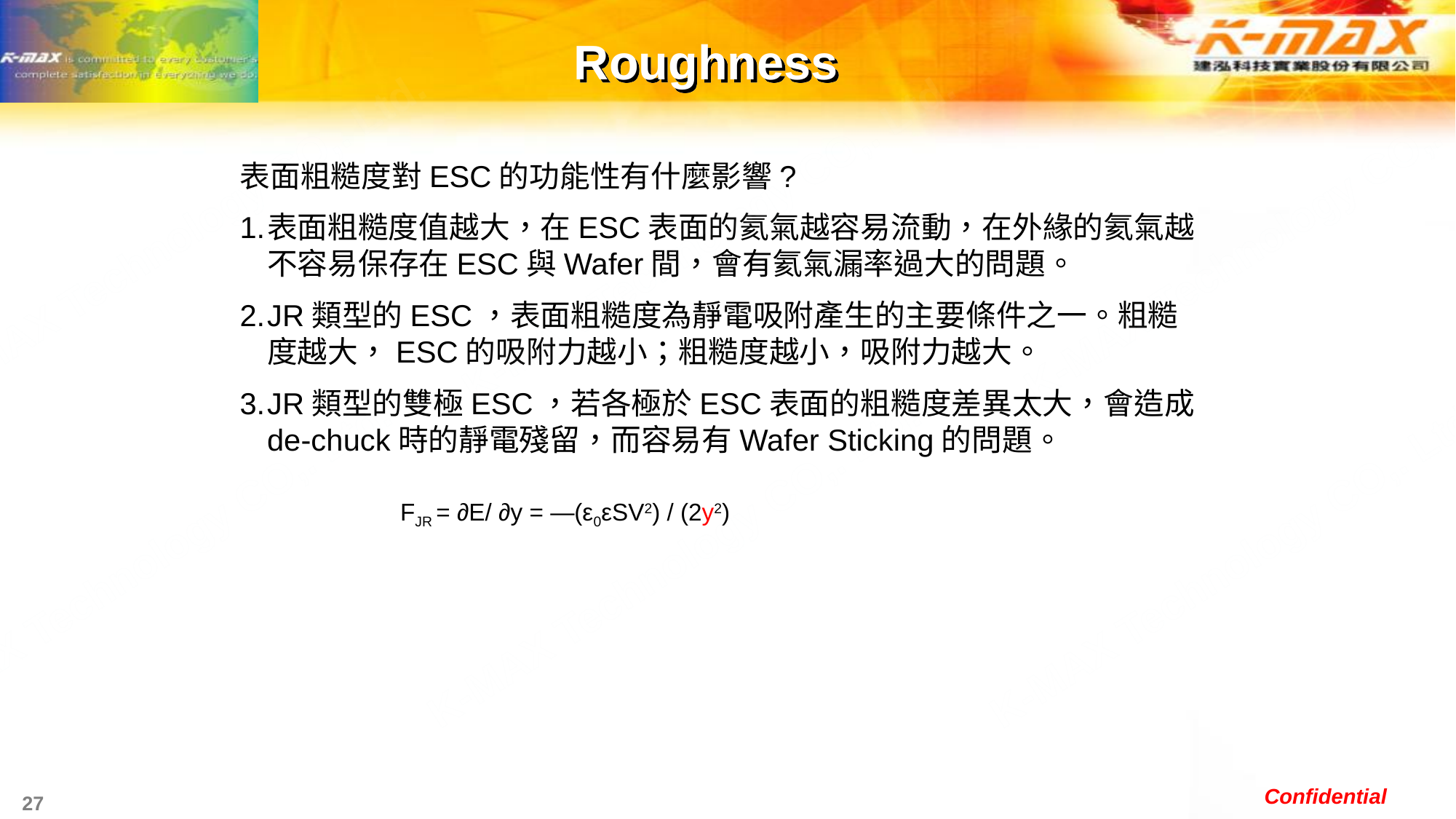

Roughness
表面粗糙度對ESC的功能性有什麼影響?
表面粗糙度值越大，在ESC表面的氦氣越容易流動，在外緣的氦氣越不容易保存在ESC與Wafer間，會有氦氣漏率過大的問題。
JR類型的ESC，表面粗糙度為靜電吸附產生的主要條件之一。粗糙度越大，ESC的吸附力越小；粗糙度越小，吸附力越大。
JR類型的雙極ESC，若各極於ESC表面的粗糙度差異太大，會造成de-chuck時的靜電殘留，而容易有Wafer Sticking的問題。
K-MAX Technology CO,. Ltd.
K-MAX Technology CO,. Ltd.
K-MAX Technology CO,. Ltd.
FJR = ∂E/ ∂y = ―(ε0εSV2) / (2y2)
K-MAX Technology CO,. Ltd.
K-MAX Technology CO,. Ltd.
K-MAX Technology CO,. Ltd.